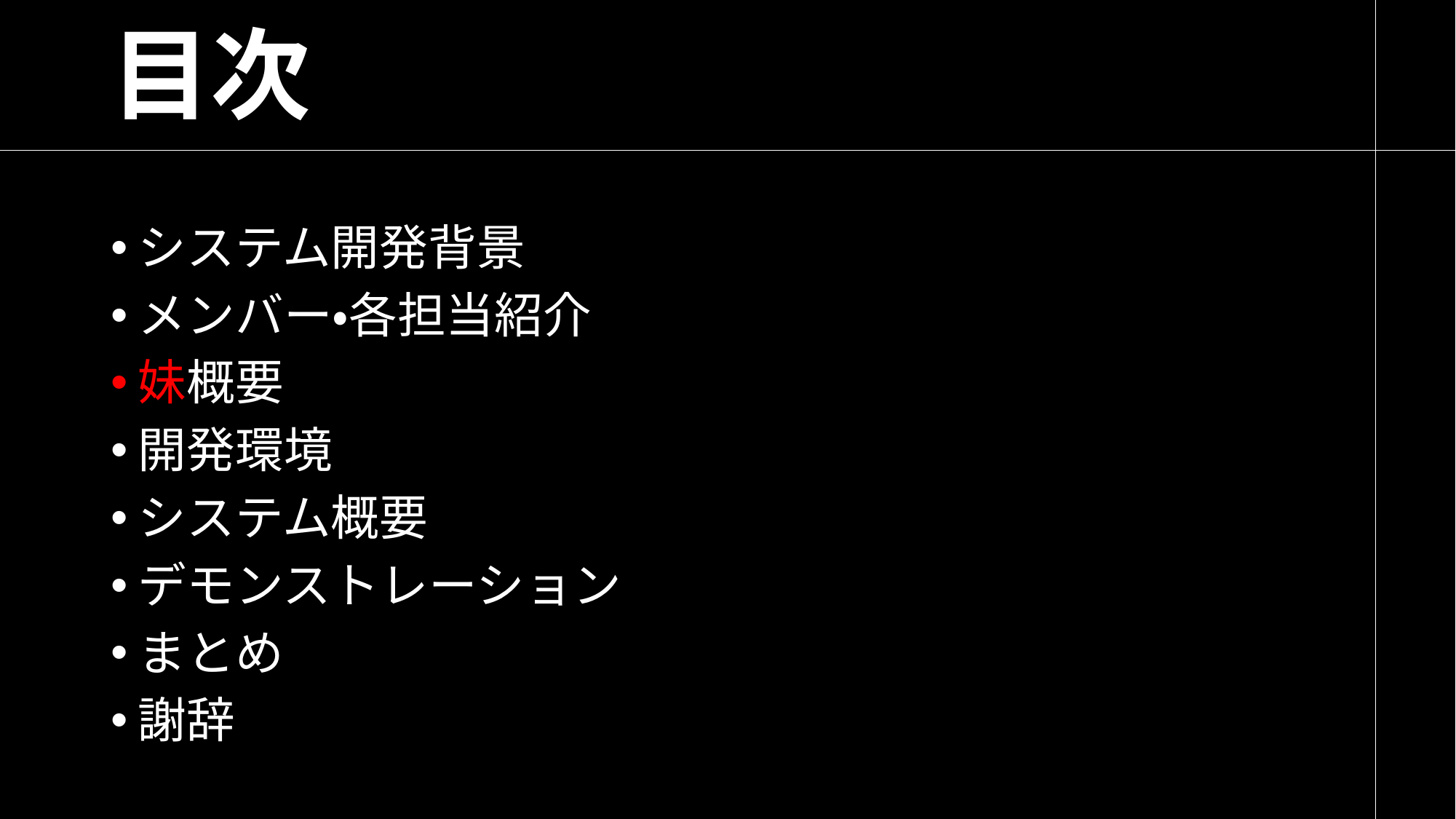

# 目次
システム開発背景
メンバー・各担当紹介
妹概要
開発環境
システム概要
デモンストレーション
まとめ
謝辞